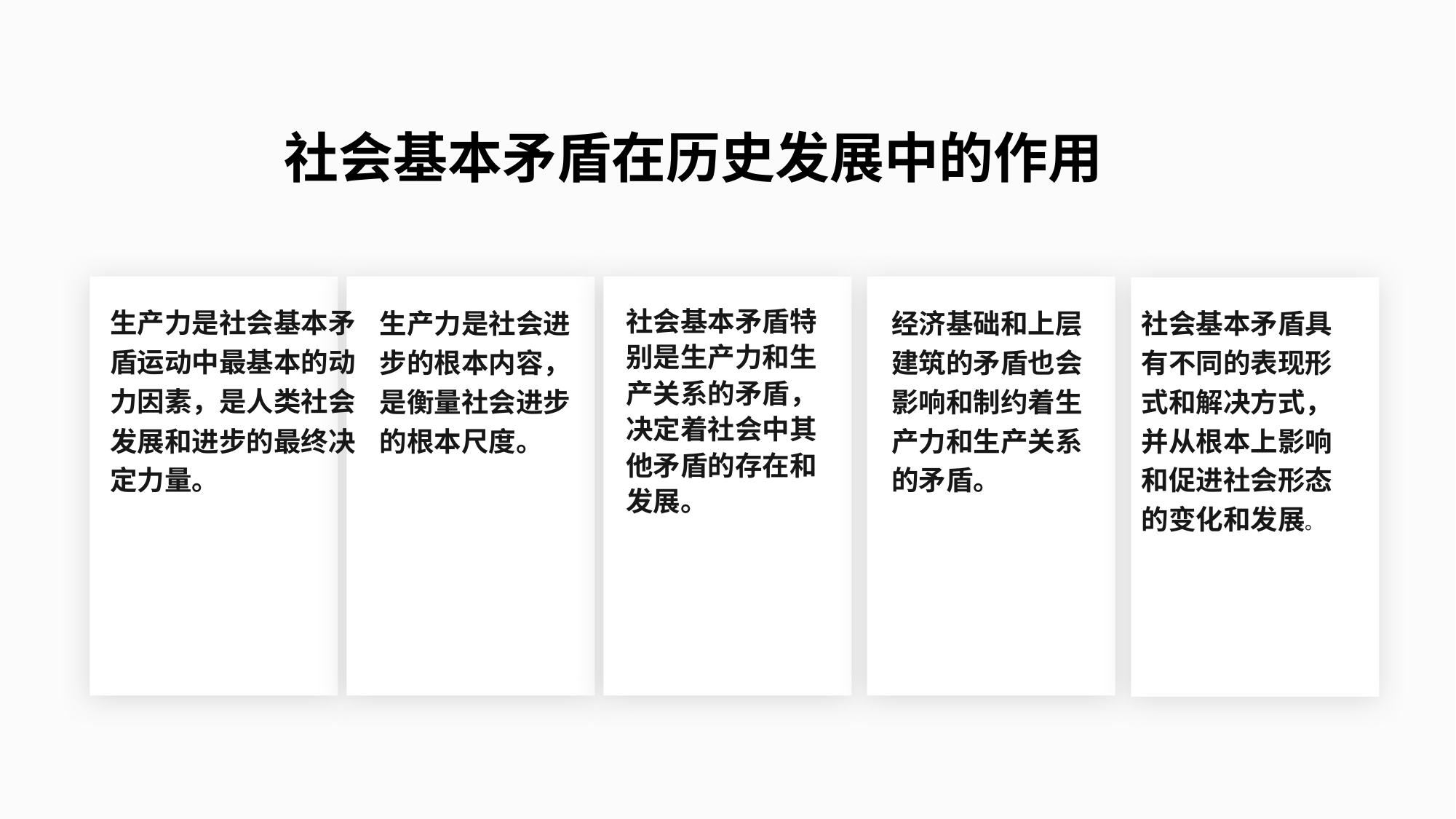

社会基本矛盾在历史发展中的作用

生产力是社会基本矛盾运动中最基本的动力因素，是人类社会发展和进步的最终决定力量。

生产力是社会进步的根本内容，是衡量社会进步的根本尺度。
社会基本矛盾具有不同的表现形式和解决方式，并从根本上影响和促进社会形态的变化和发展。
经济基础和上层建筑的矛盾也会影响和制约着生产力和生产关系的矛盾。
社会基本矛盾特别是生产力和生产关系的矛盾，决定着社会中其他矛盾的存在和发展。
Dedicated
Support
Multi
Color
Eco
Friendly

vertisement
Support